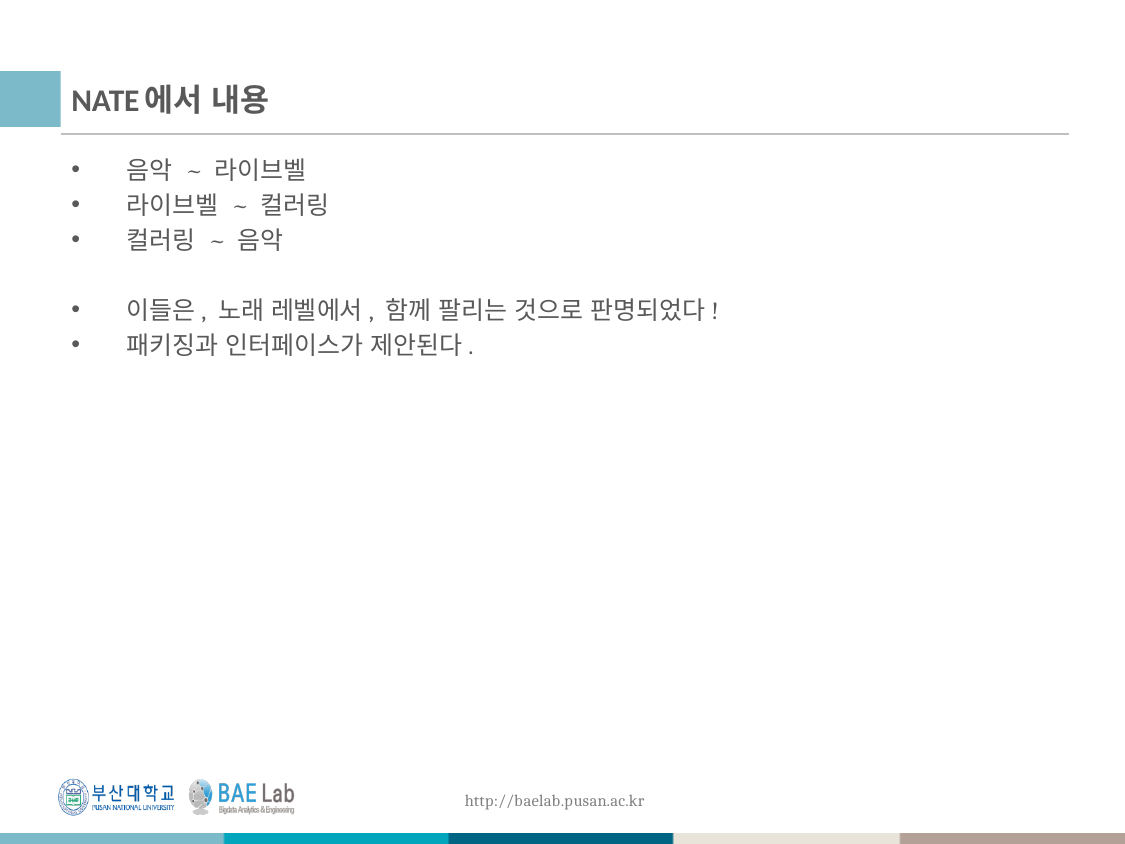

# NATE에서 내용
 음악 ~ 라이브벨
 라이브벨 ~ 컬러링
 컬러링 ~ 음악

 이들은, 노래 레벨에서, 함께 팔리는 것으로 판명되었다!
 패키징과 인터페이스가 제안된다.